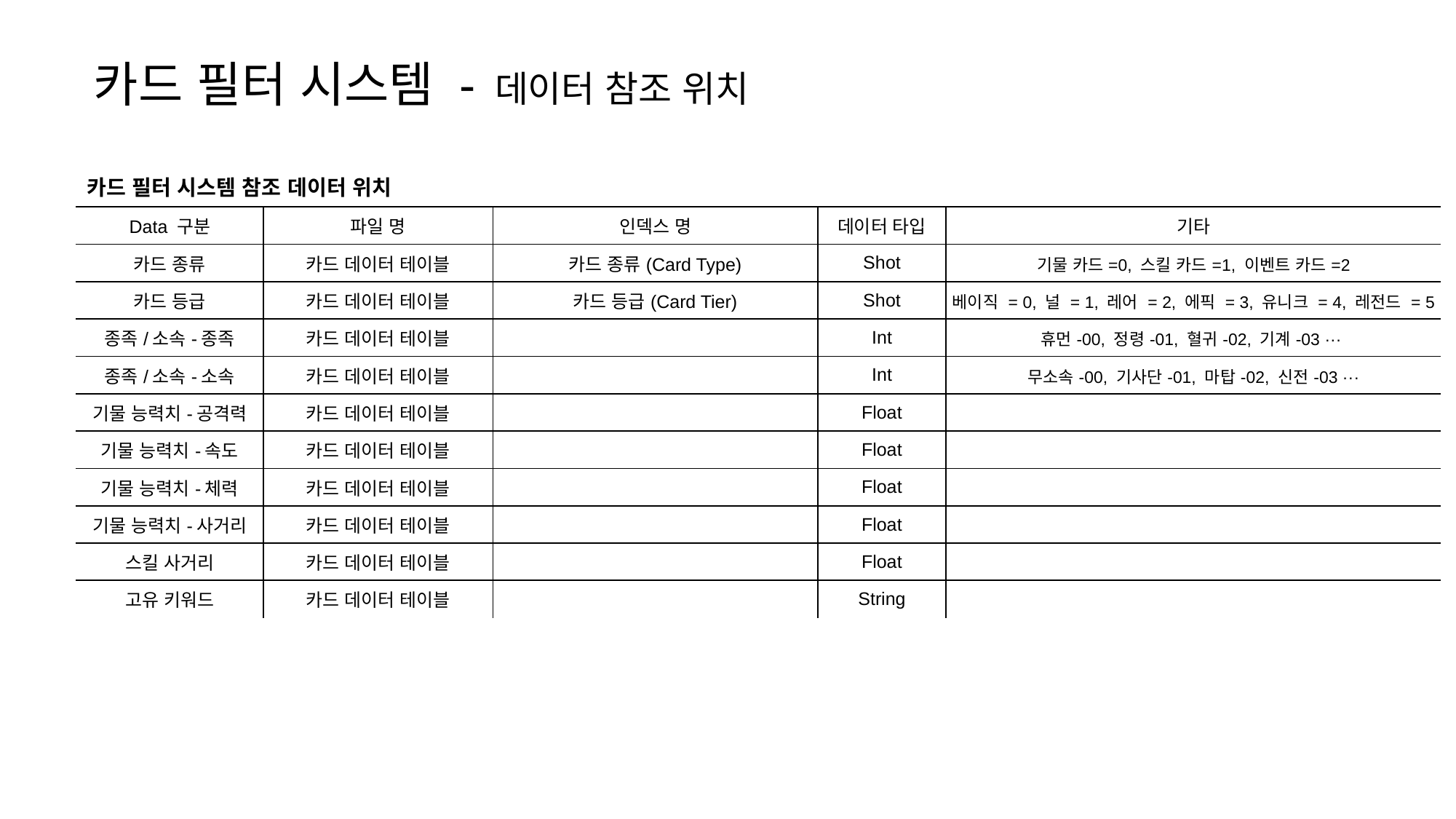

카드 필터 시스템 - 데이터 참조 위치
| 카드 필터 시스템 참조 데이터 위치 |  |  |  |  |
| --- | --- | --- | --- | --- |
| Data 구분 | 파일 명 | 인덱스 명 | 데이터 타입 | 기타 |
| 카드 종류 | 카드 데이터 테이블 | 카드 종류(Card Type) | Shot | 기물 카드=0, 스킬 카드=1, 이벤트 카드=2 |
| 카드 등급 | 카드 데이터 테이블 | 카드 등급(Card Tier) | Shot | 베이직 = 0, 널 = 1, 레어 = 2, 에픽 = 3, 유니크 = 4, 레전드 = 5 |
| 종족/소속-종족 | 카드 데이터 테이블 |  | Int | 휴먼-00, 정령-01, 혈귀-02, 기계-03 ··· |
| 종족/소속-소속 | 카드 데이터 테이블 |  | Int | 무소속-00, 기사단-01, 마탑-02, 신전-03 ··· |
| 기물 능력치-공격력 | 카드 데이터 테이블 |  | Float |  |
| 기물 능력치-속도 | 카드 데이터 테이블 |  | Float |  |
| 기물 능력치-체력 | 카드 데이터 테이블 |  | Float |  |
| 기물 능력치-사거리 | 카드 데이터 테이블 |  | Float |  |
| 스킬 사거리 | 카드 데이터 테이블 |  | Float |  |
| 고유 키워드 | 카드 데이터 테이블 |  | String |  |